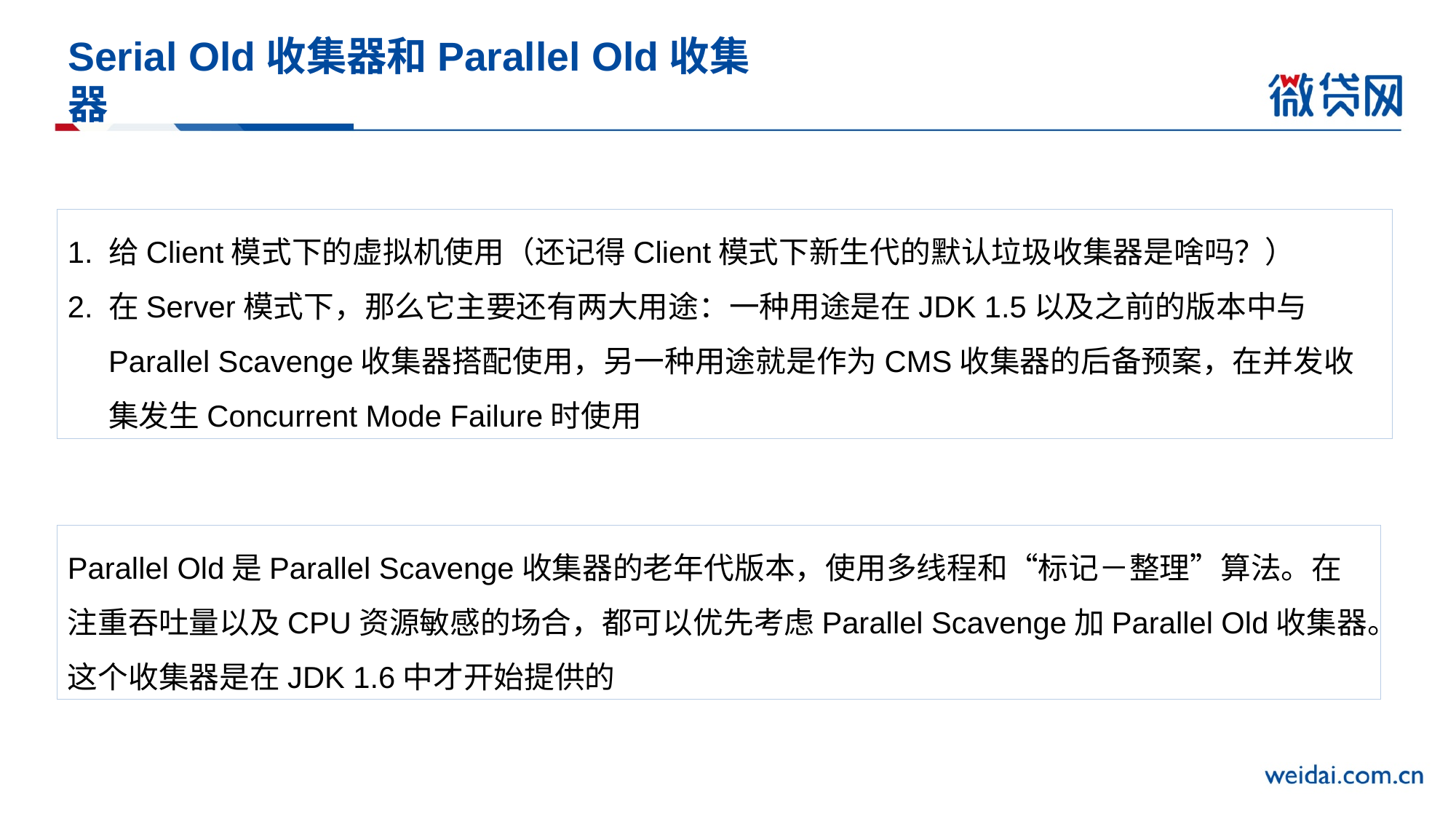

# Serial Old收集器和Parallel Old收集器
给Client模式下的虚拟机使用（还记得Client模式下新生代的默认垃圾收集器是啥吗？）
在Server模式下，那么它主要还有两大用途：一种用途是在JDK 1.5以及之前的版本中与Parallel Scavenge收集器搭配使用，另一种用途就是作为CMS收集器的后备预案，在并发收集发生Concurrent Mode Failure时使用
Parallel Old是Parallel Scavenge收集器的老年代版本，使用多线程和“标记－整理”算法。在注重吞吐量以及CPU资源敏感的场合，都可以优先考虑Parallel Scavenge加Parallel Old收集器。这个收集器是在JDK 1.6中才开始提供的